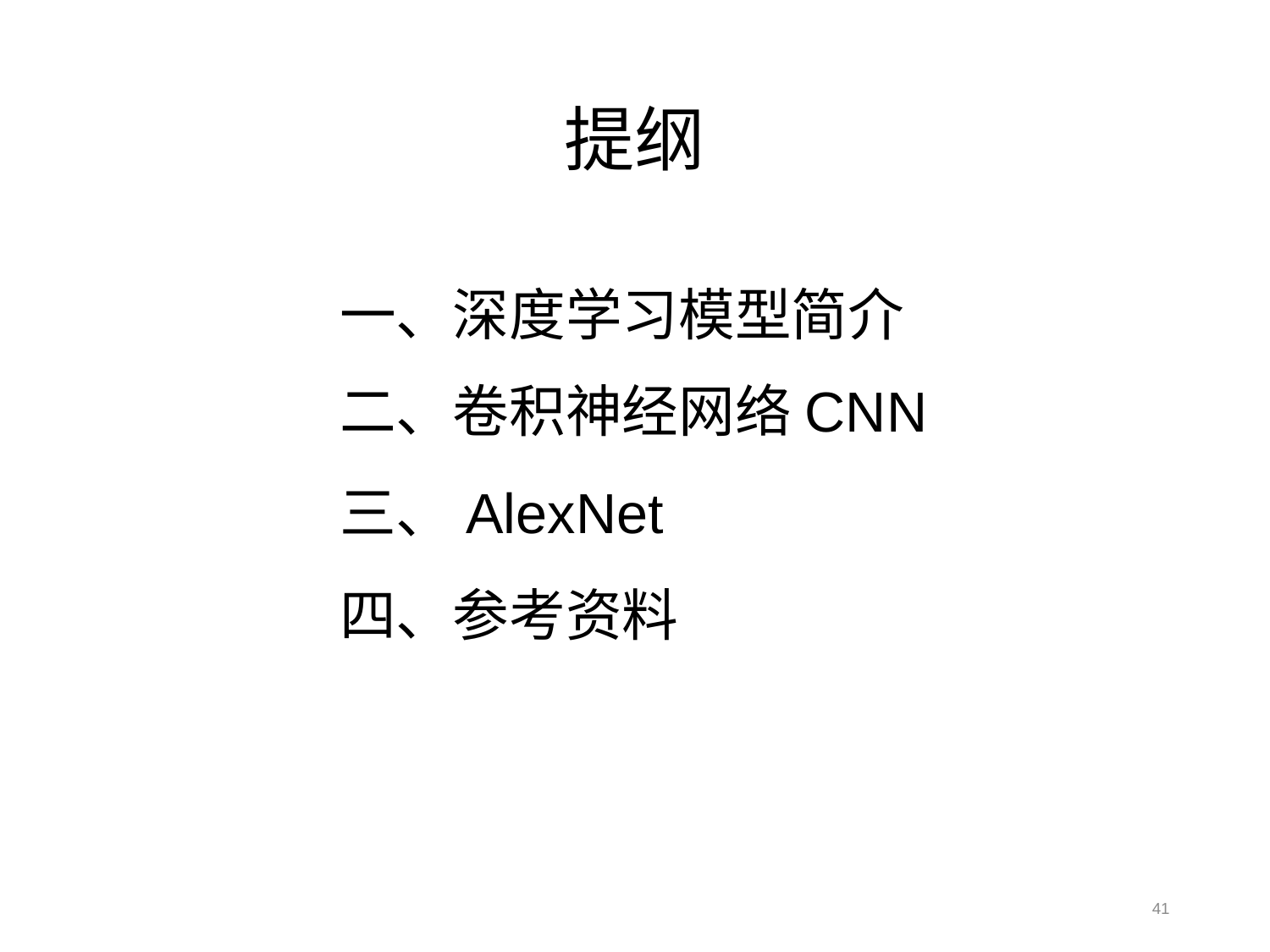

# 提纲
一、深度学习模型简介
二、卷积神经网络CNN
三、AlexNet
四、参考资料
41